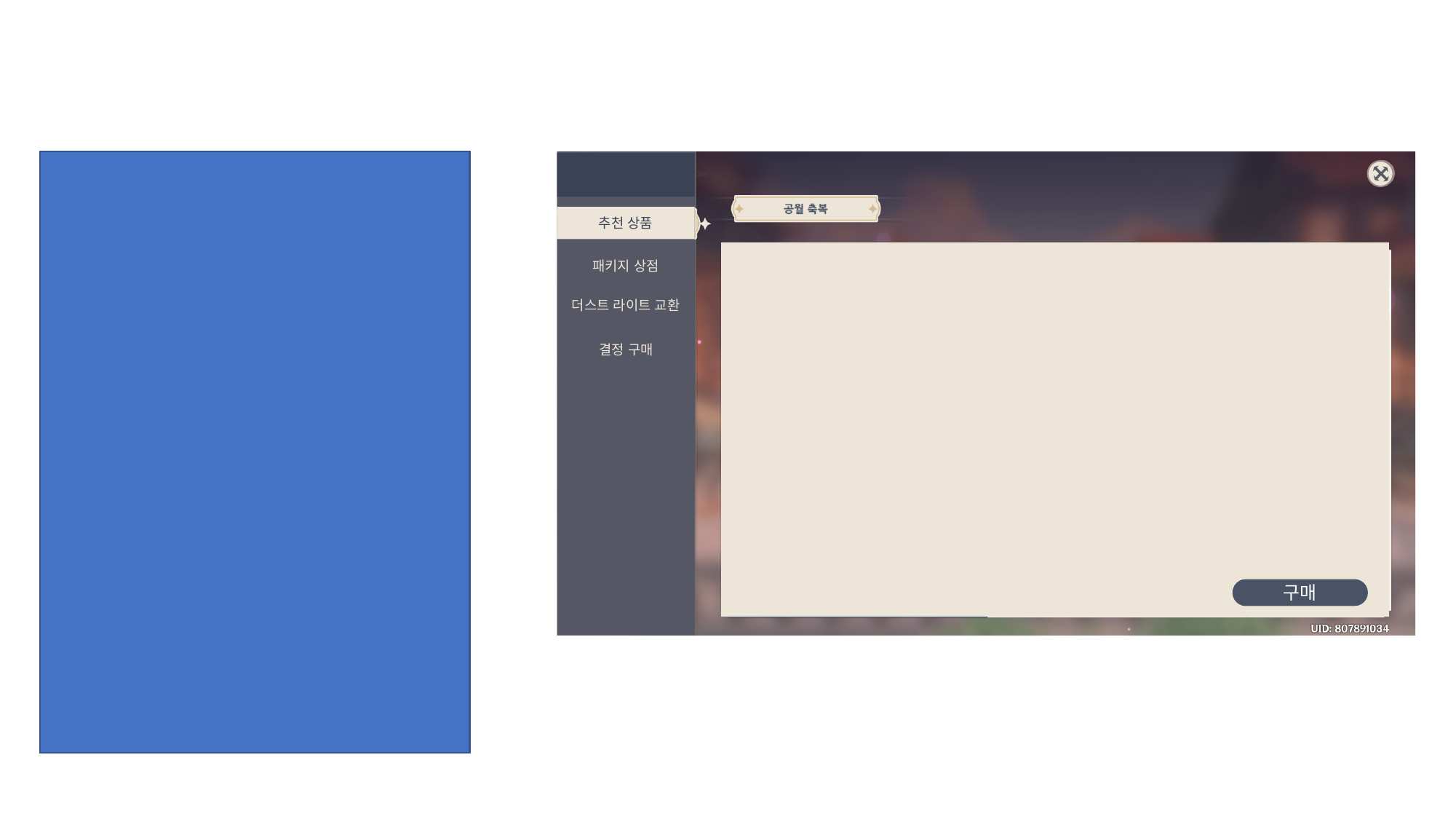

추천 상품

패키지 상점
더스트 라이트 교환
결정 구매
구매